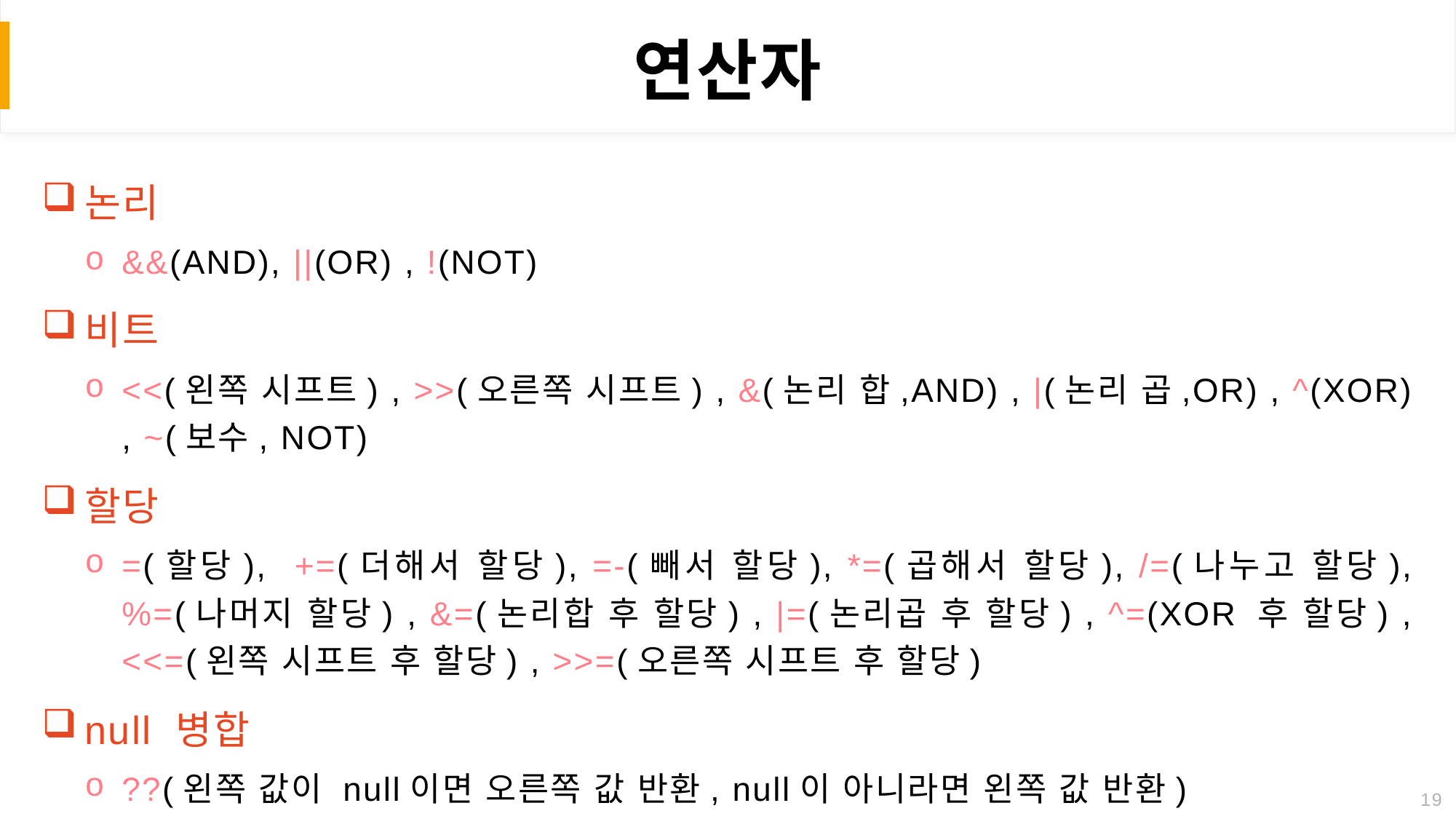

# 연산자
논리
&&(AND), ||(OR) , !(NOT)
비트
<<(왼쪽 시프트) , >>(오른쪽 시프트) , &(논리 합,AND) , |(논리 곱,OR) , ^(XOR) , ~(보수, NOT)
할당
=(할당),  +=(더해서 할당), =-(빼서 할당), *=(곱해서 할당), /=(나누고 할당), %=(나머지 할당) , &=(논리합 후 할당) , |=(논리곱 후 할당) , ^=(XOR 후 할당) , <<=(왼쪽 시프트 후 할당) , >>=(오른쪽 시프트 후 할당)
null 병합
??(왼쪽 값이 null이면 오른쪽 값 반환, null이 아니라면 왼쪽 값 반환)
19